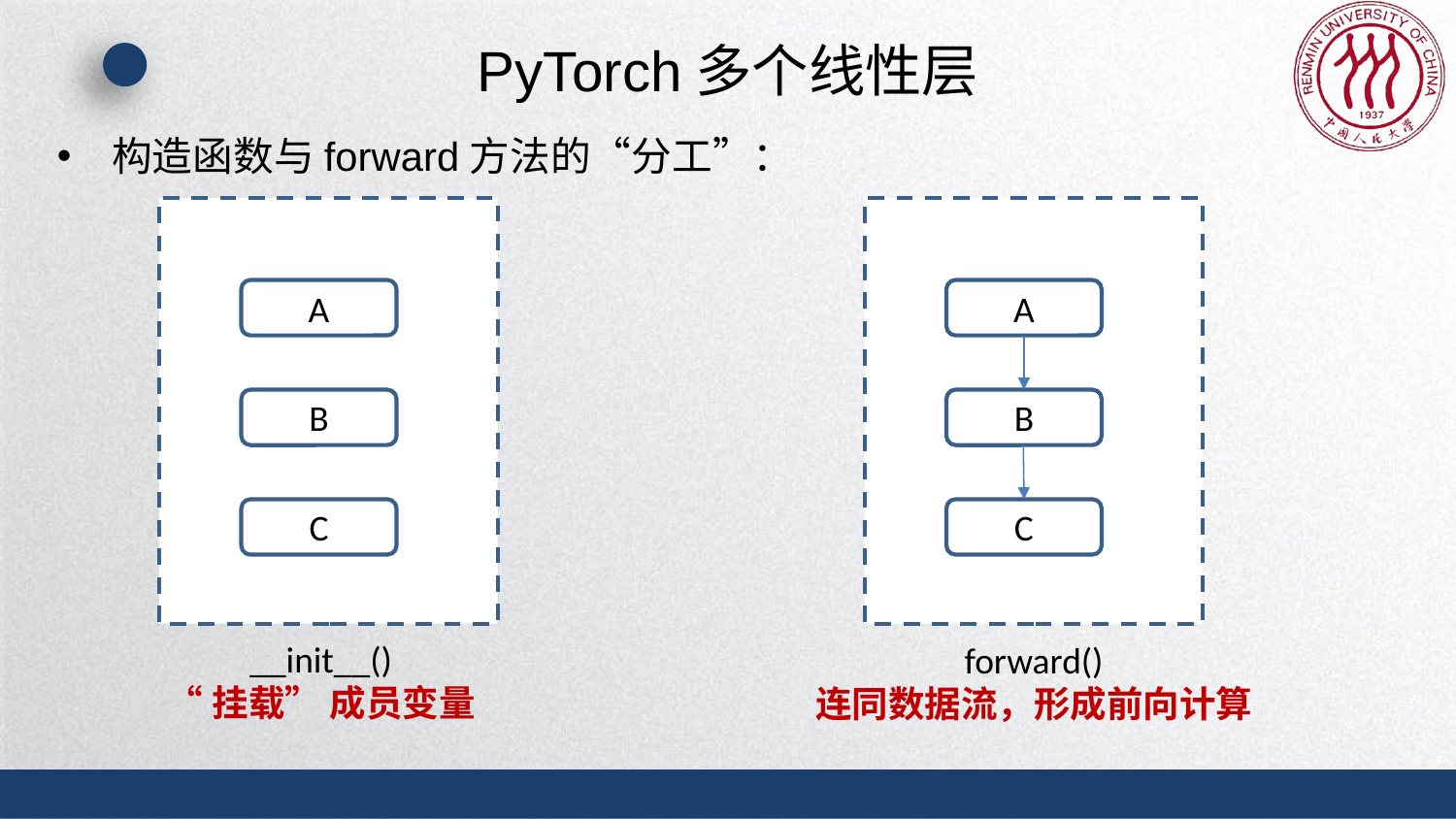

# PyTorch多个线性层
构造函数与forward方法的“分工”：

A
A
B
B
C
C
__init__()
“挂载” 成员变量
forward()
连同数据流，形成前向计算